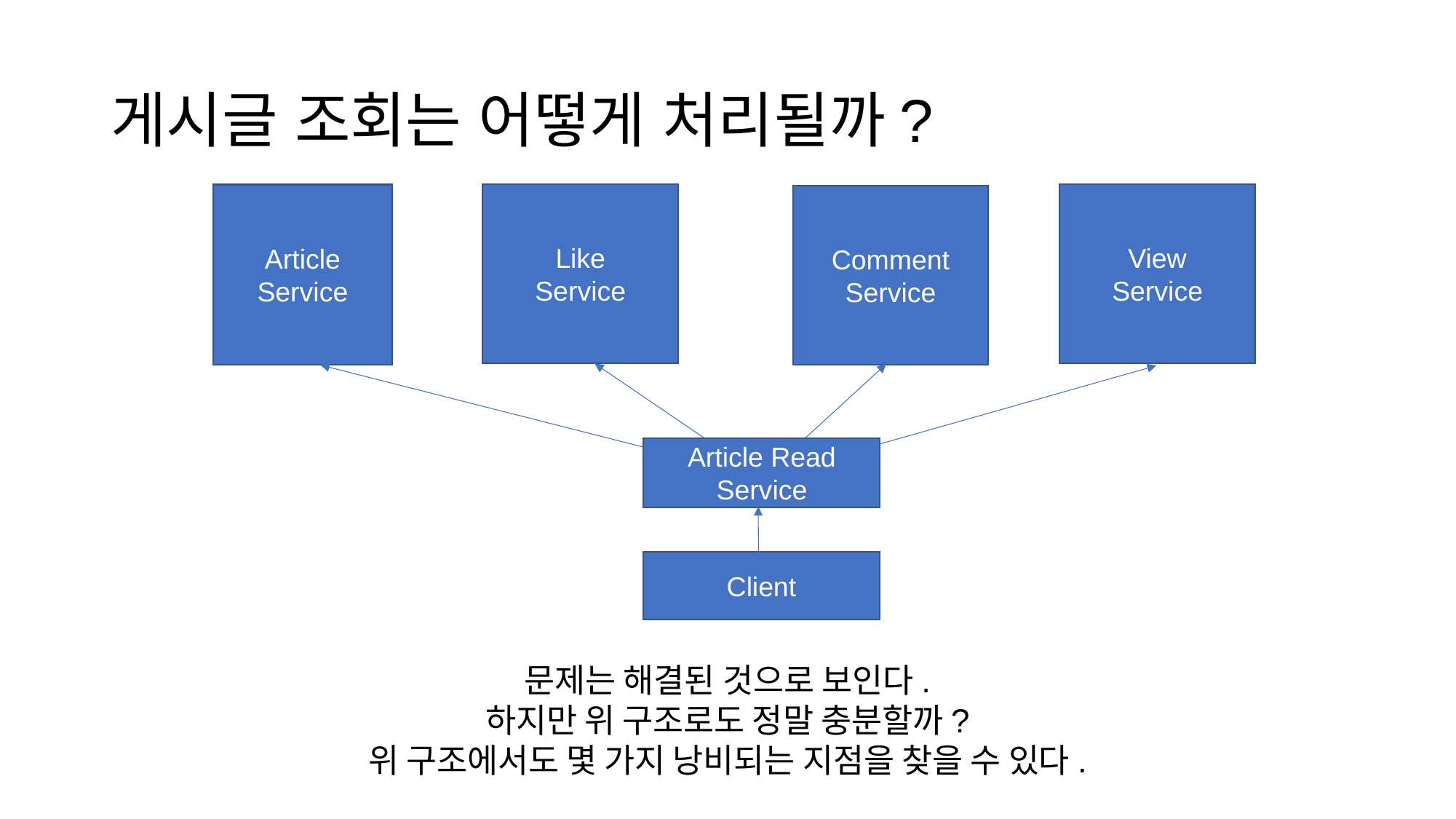

# 게시글 조회는 어떻게 처리될까?
Like
Service
View
Service
Article
Service
Comment
Service
Article Read Service
Client
문제는 해결된 것으로 보인다.
하지만 위 구조로도 정말 충분할까?
위 구조에서도 몇 가지 낭비되는 지점을 찾을 수 있다.